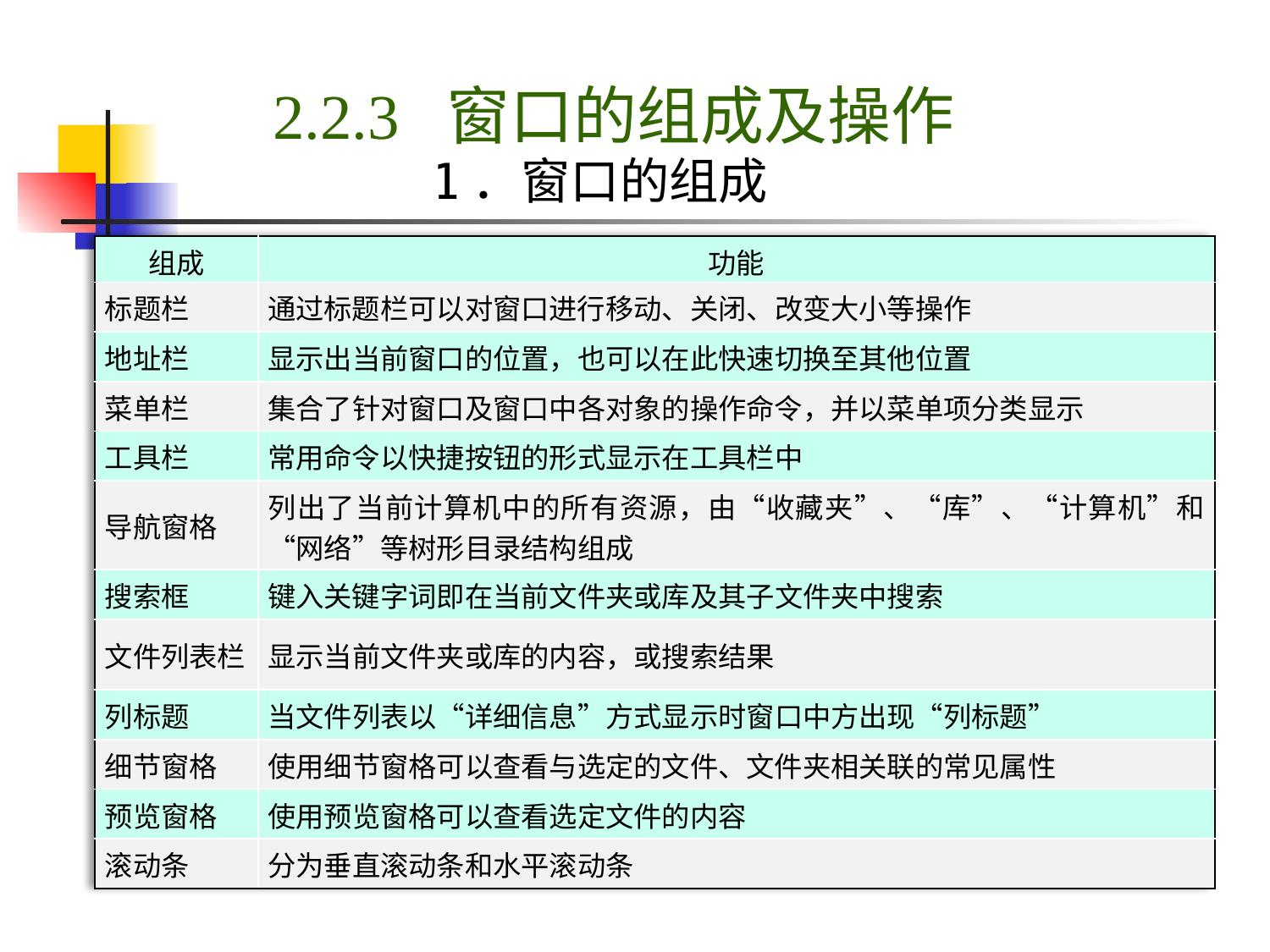

2.2.3  窗口的组成及操作
1．窗口的组成
| 组成 | 功能 |
| --- | --- |
| 标题栏 | 通过标题栏可以对窗口进行移动、关闭、改变大小等操作 |
| 地址栏 | 显示出当前窗口的位置，也可以在此快速切换至其他位置 |
| 菜单栏 | 集合了针对窗口及窗口中各对象的操作命令，并以菜单项分类显示 |
| 工具栏 | 常用命令以快捷按钮的形式显示在工具栏中 |
| 导航窗格 | 列出了当前计算机中的所有资源，由“收藏夹”、“库”、“计算机”和“网络”等树形目录结构组成 |
| 搜索框 | 键入关键字词即在当前文件夹或库及其子文件夹中搜索 |
| 文件列表栏 | 显示当前文件夹或库的内容，或搜索结果 |
| 列标题 | 当文件列表以“详细信息”方式显示时窗口中方出现“列标题” |
| 细节窗格 | 使用细节窗格可以查看与选定的文件、文件夹相关联的常见属性 |
| 预览窗格 | 使用预览窗格可以查看选定文件的内容 |
| 滚动条 | 分为垂直滚动条和水平滚动条 |